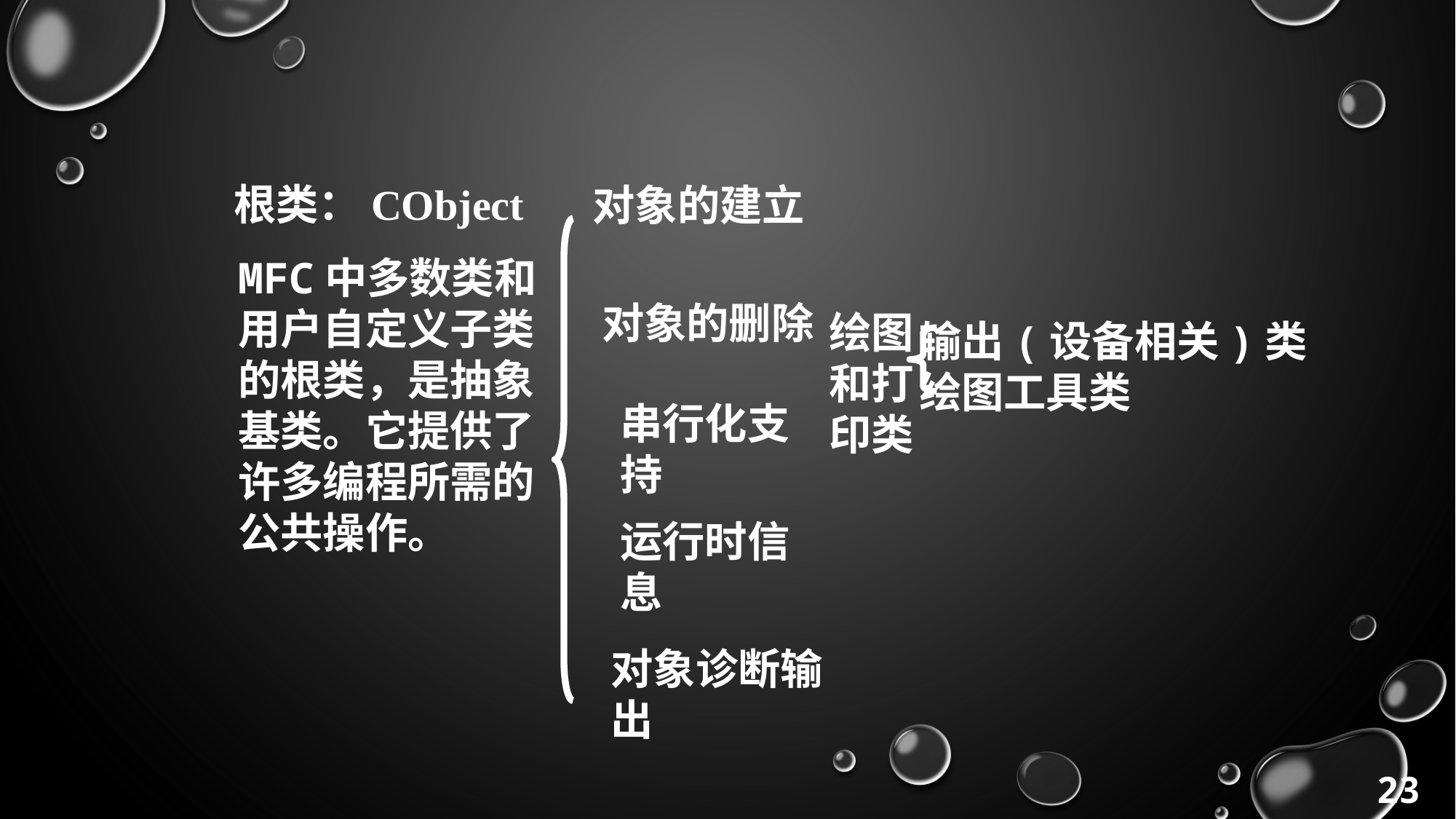

根类：CObject
对象的建立

MFC中多数类和用户自定义子类的根类，是抽象基类。它提供了许多编程所需的公共操作。
对象的删除
绘图和打印类
输出(设备相关)类
绘图工具类

串行化支持
运行时信息
对象诊断输出
23